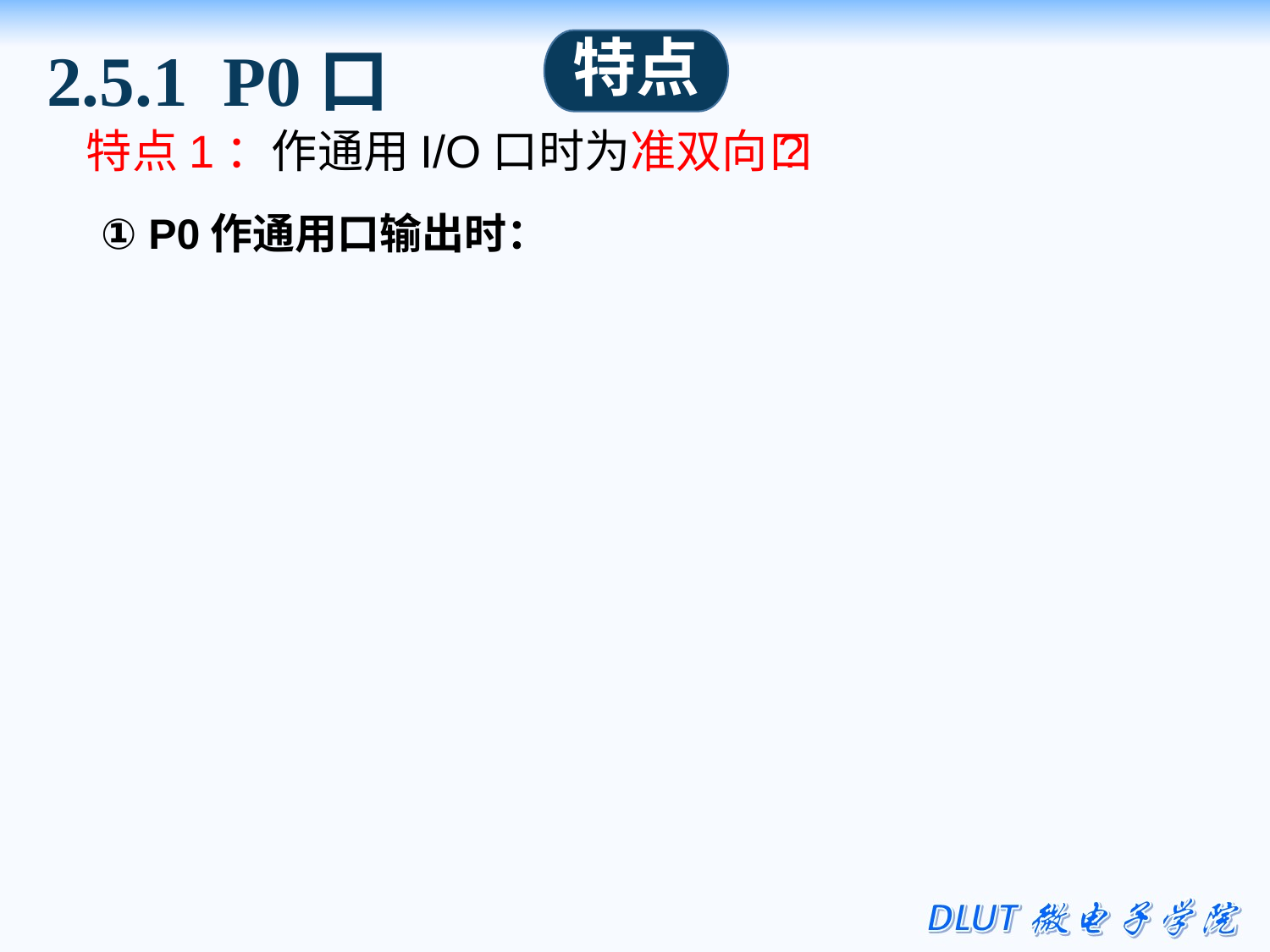

2.5.1  P0口
特点

特点1：作通用I/O口时为准双向口
?
① P0作通用口输出时：